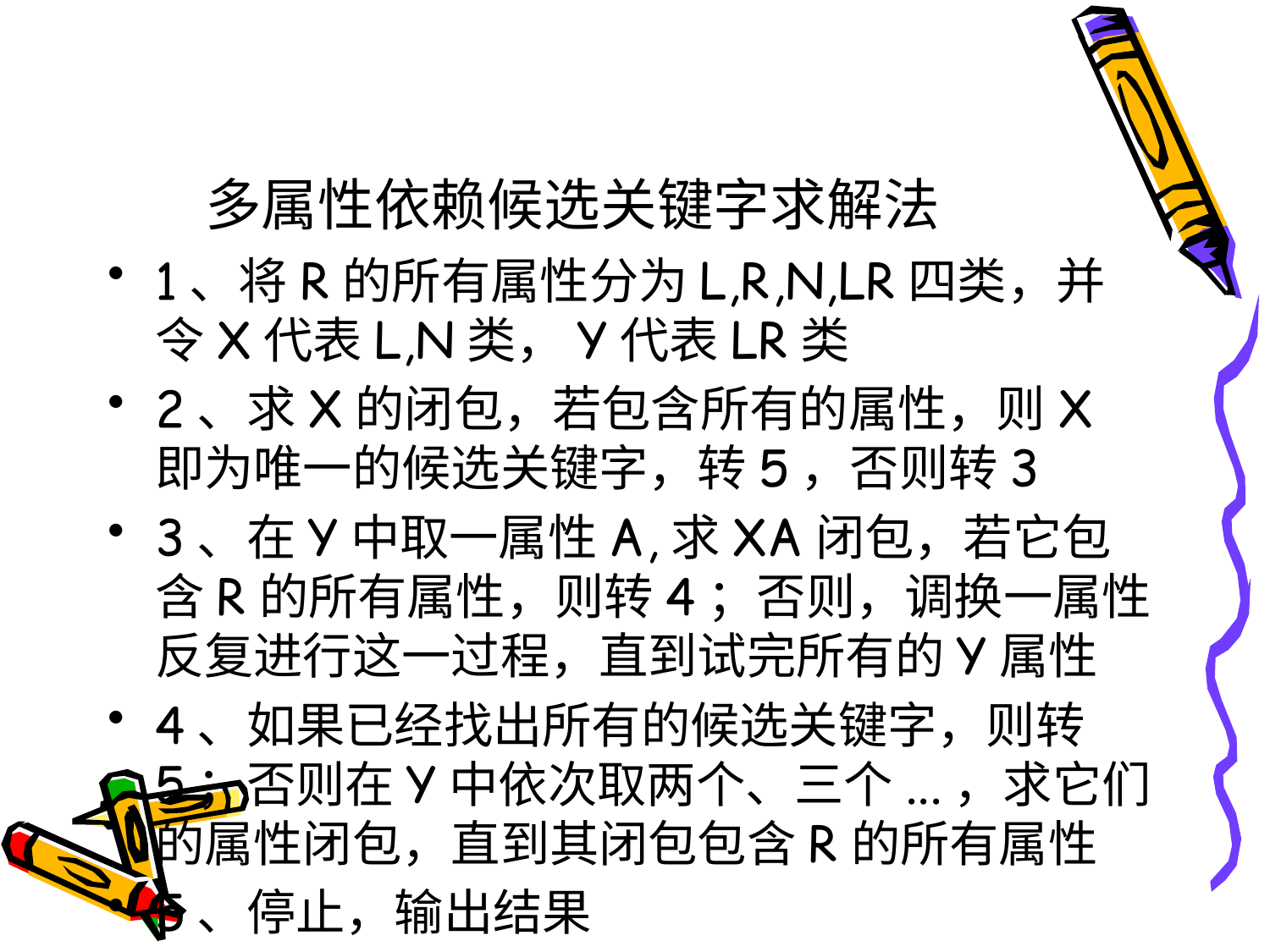

# 多属性依赖候选关键字求解法
1、将R的所有属性分为L,R,N,LR四类，并令X代表L,N类，Y代表LR类
2、求X的闭包，若包含所有的属性，则X即为唯一的候选关键字，转5，否则转3
3、在Y中取一属性A,求XA闭包，若它包含R的所有属性，则转4；否则，调换一属性反复进行这一过程，直到试完所有的Y属性
4、如果已经找出所有的候选关键字，则转5；否则在Y中依次取两个、三个...，求它们的属性闭包，直到其闭包包含R的所有属性
5、停止，输出结果